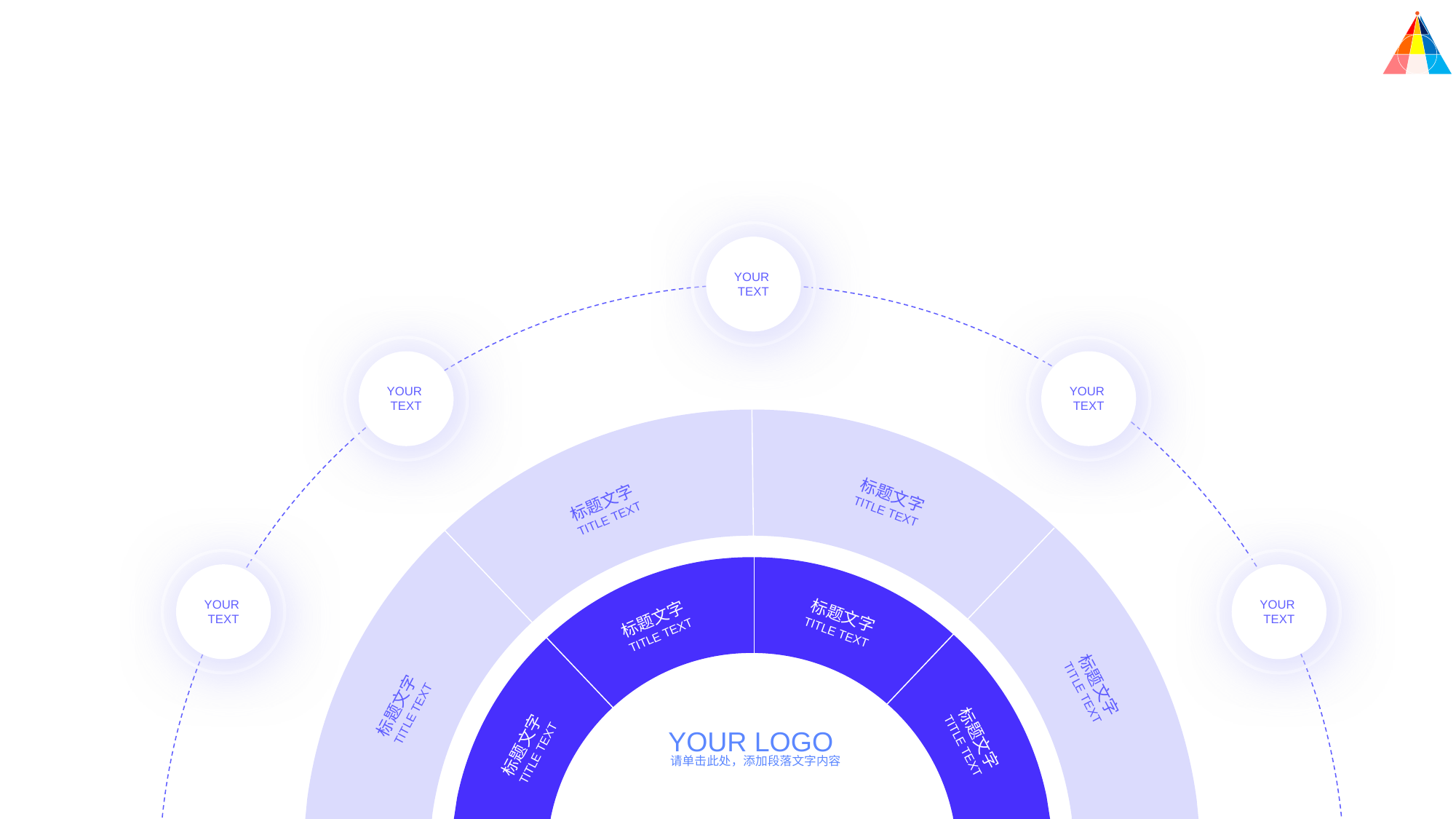

YOUR
TEXT

YOUR
TEXT

YOUR
TEXT

标题文字
TITLE TEXT
标题文字
TITLE TEXT

YOUR
TEXT

YOUR
TEXT

标题文字
TITLE TEXT
标题文字
TITLE TEXT
标题文字
TITLE TEXT
标题文字
TITLE TEXT
标题文字
TITLE TEXT
YOUR LOGO
请单击此处，添加段落文字内容
标题文字
TITLE TEXT